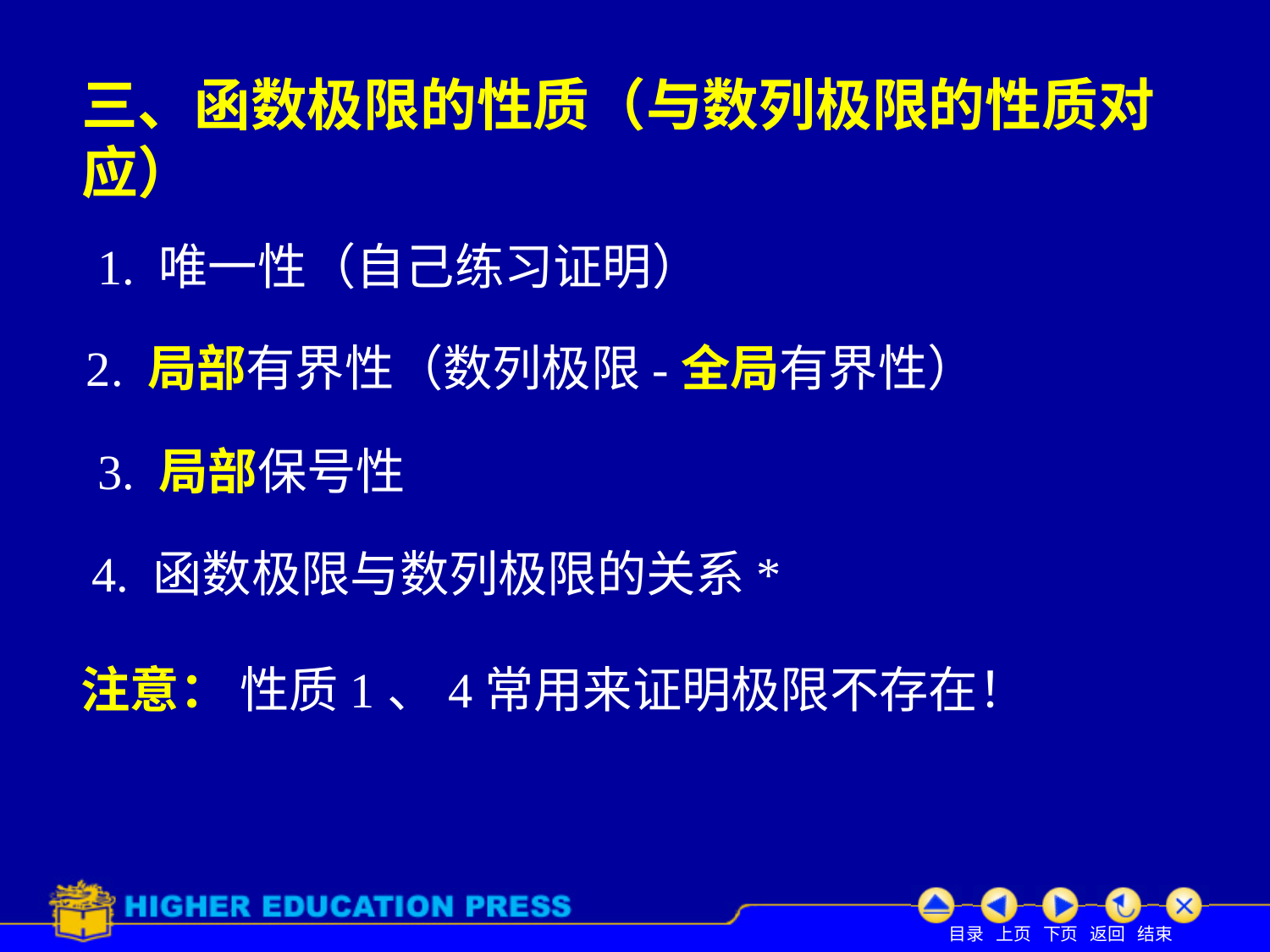

# 三、函数极限的性质（与数列极限的性质对应）
1. 唯一性（自己练习证明）
2. 局部有界性（数列极限-全局有界性）
3. 局部保号性
4. 函数极限与数列极限的关系*
注意： 性质1、4常用来证明极限不存在！